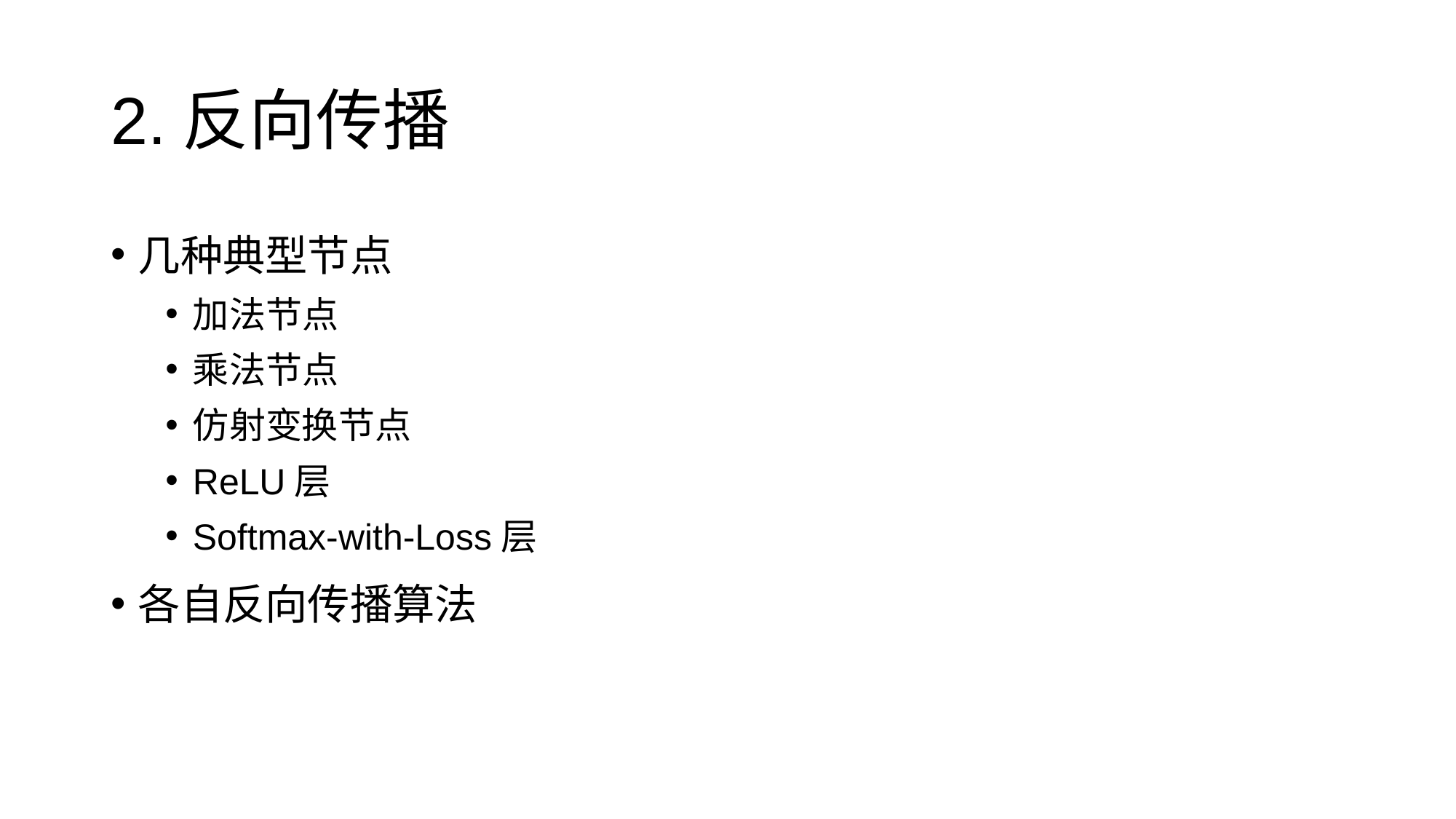

# 2.反向传播
几种典型节点
加法节点
乘法节点
仿射变换节点
ReLU层
Softmax-with-Loss层
各自反向传播算法